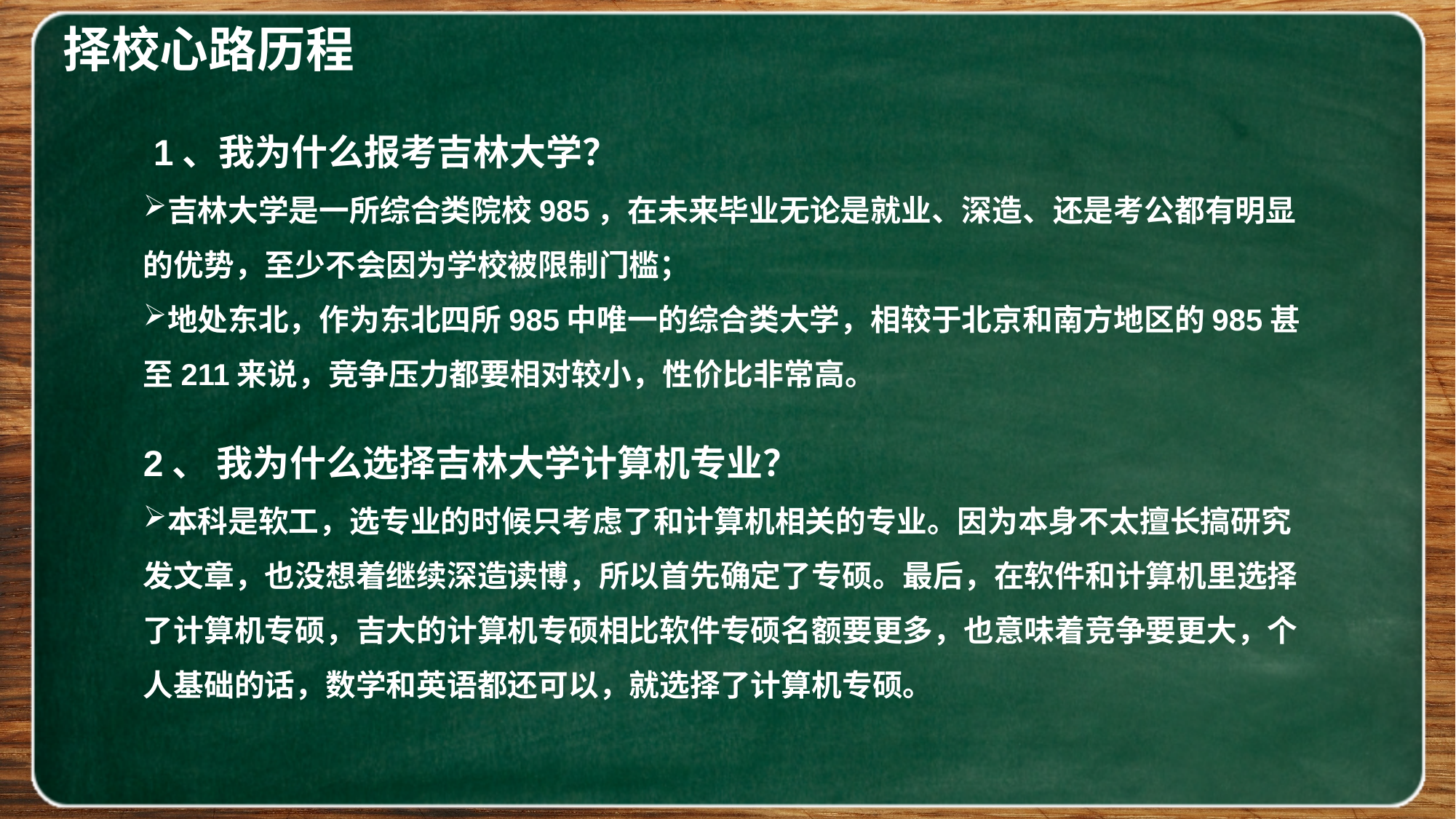

择校心路历程
 1、我为什么报考吉林大学？
吉林大学是一所综合类院校985，在未来毕业无论是就业、深造、还是考公都有明显的优势，至少不会因为学校被限制门槛；
地处东北，作为东北四所985中唯一的综合类大学，相较于北京和南方地区的985甚至211来说，竞争压力都要相对较小，性价比非常高。
2、 我为什么选择吉林大学计算机专业？
本科是软工，选专业的时候只考虑了和计算机相关的专业。因为本身不太擅长搞研究发文章，也没想着继续深造读博，所以首先确定了专硕。最后，在软件和计算机里选择了计算机专硕，吉大的计算机专硕相比软件专硕名额要更多，也意味着竞争要更大，个人基础的话，数学和英语都还可以，就选择了计算机专硕。